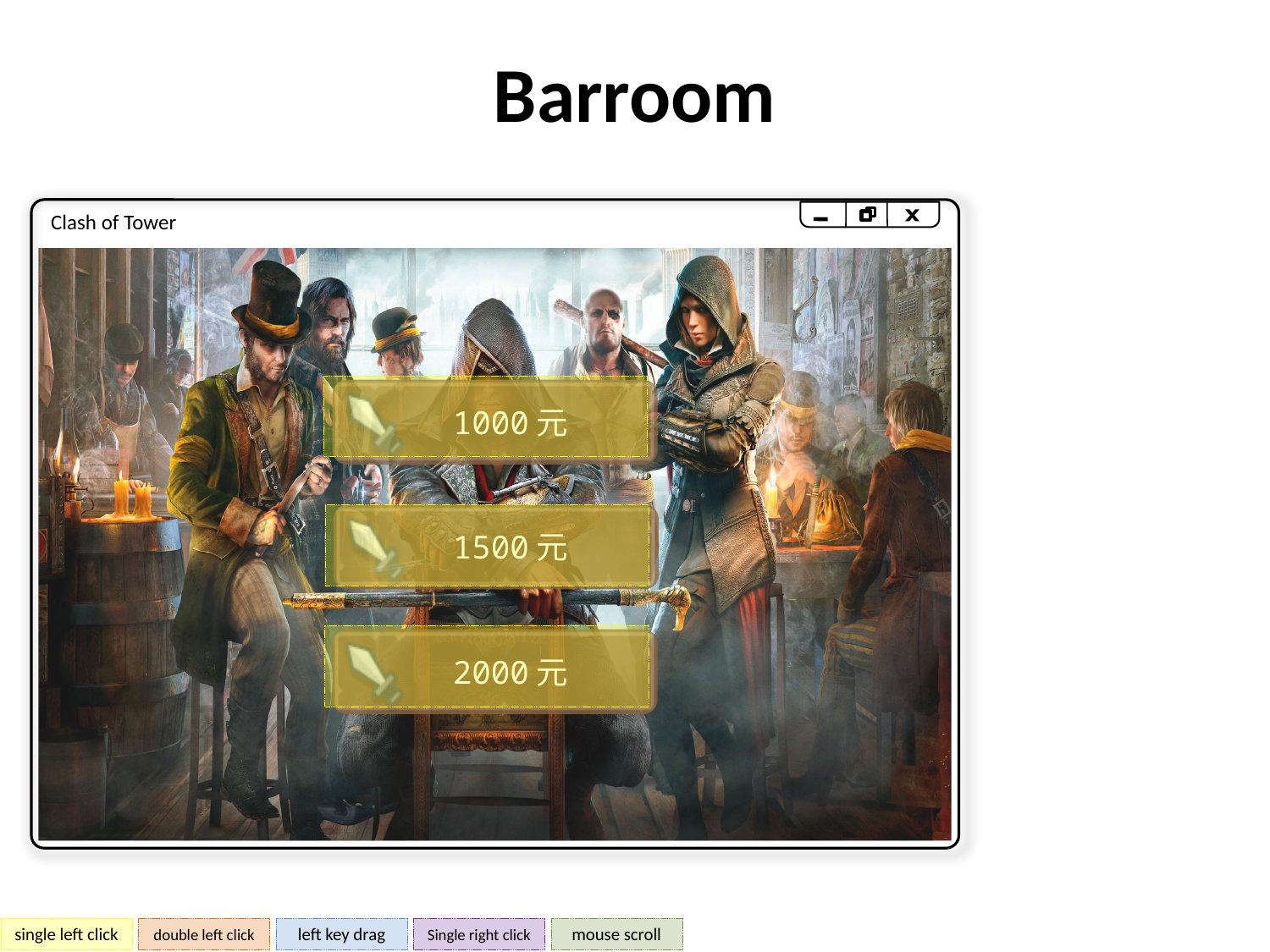

Barroom

Clash of Tower

1000元

1500元

2000元
single left click
double left click
left key drag
Single right click
mouse scroll